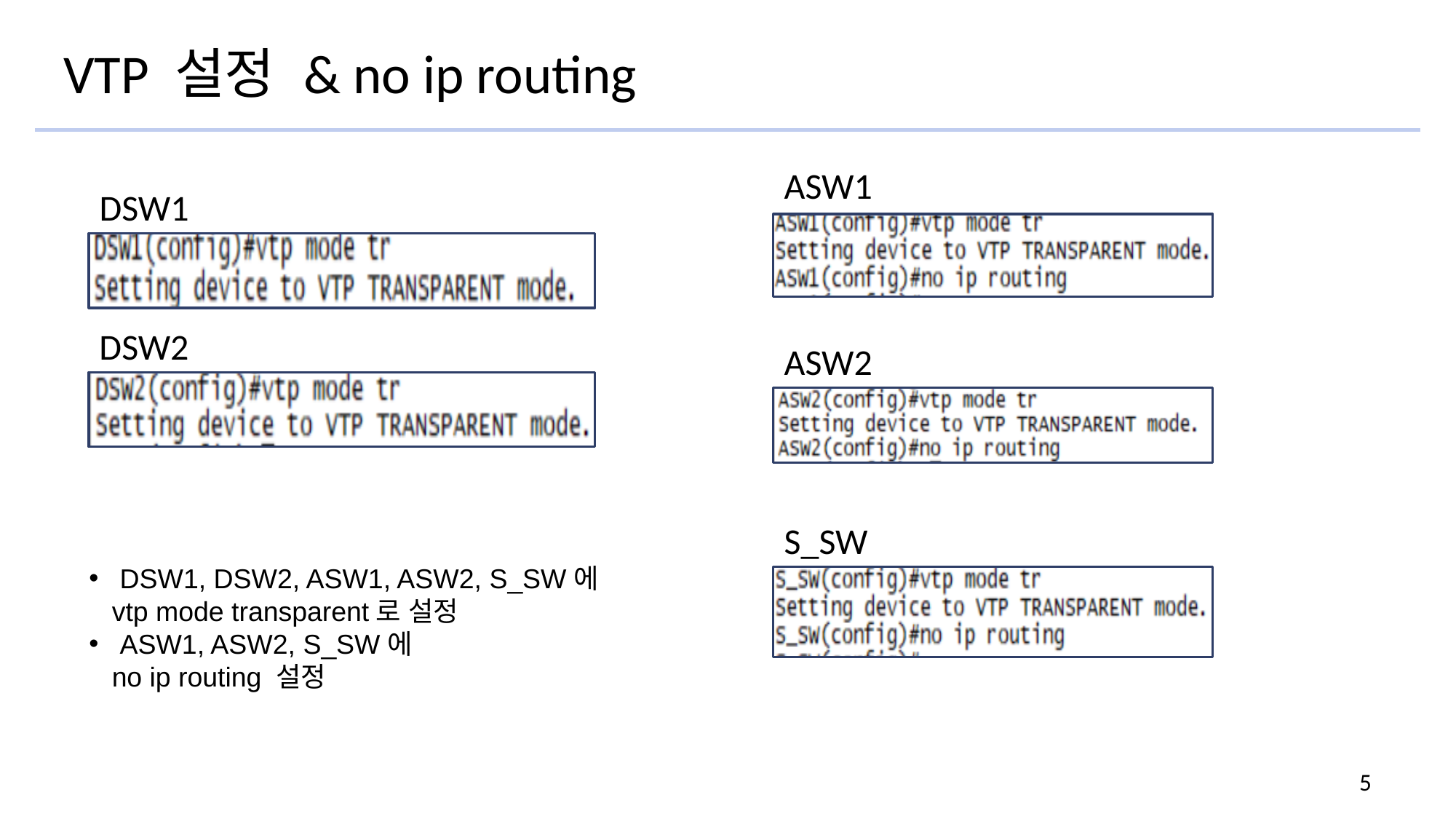

VTP 설정 & no ip routing
ASW1
DSW1

DSW2
ASW2

S_SW
DSW1, DSW2, ASW1, ASW2, S_SW에
   vtp mode transparent로 설정
ASW1, ASW2, S_SW에
   no ip routing 설정

5